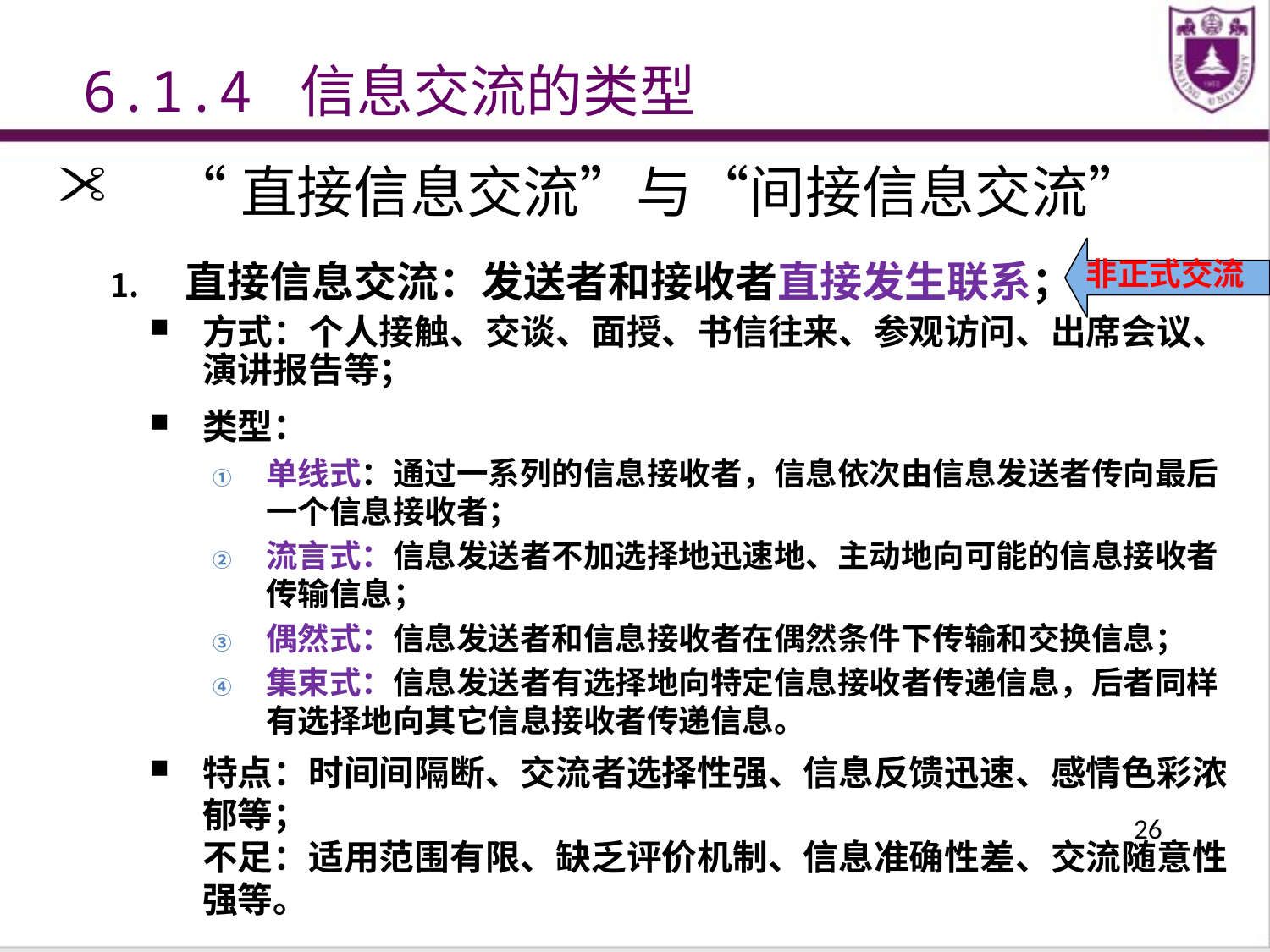

6.1.4 信息交流的类型
“直接信息交流”与“间接信息交流”

非正式交流
直接信息交流：发送者和接收者直接发生联系；
方式：个人接触、交谈、面授、书信往来、参观访问、出席会议、演讲报告等；
类型：
单线式：通过一系列的信息接收者，信息依次由信息发送者传向最后一个信息接收者；
流言式：信息发送者不加选择地迅速地、主动地向可能的信息接收者传输信息；
偶然式：信息发送者和信息接收者在偶然条件下传输和交换信息；
集束式：信息发送者有选择地向特定信息接收者传递信息，后者同样有选择地向其它信息接收者传递信息。
特点：时间间隔断、交流者选择性强、信息反馈迅速、感情色彩浓郁等；
不足：适用范围有限、缺乏评价机制、信息准确性差、交流随意性强等。
26